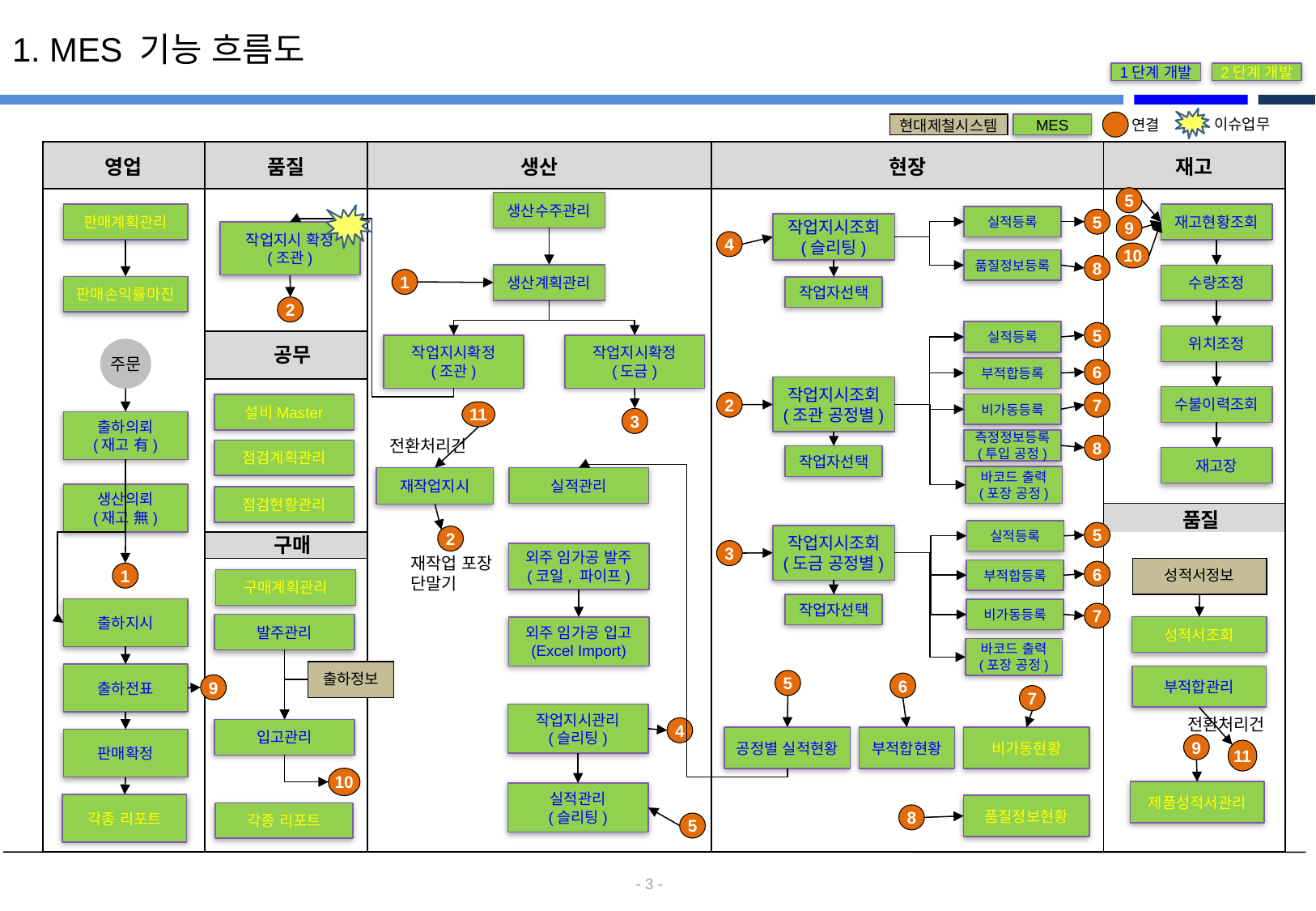

1. MES 기능 흐름도
1단계 개발
2단계 개발

이슈업무
연결

현대제철시스템
MES
| 영업 | 품질 | 생산 | 현장 | 재고 |
| --- | --- | --- | --- | --- |
|  |  |  |  |  |
|  | 공무 |  |  |  |
|  |  |  |  |  |
|  |  |  |  | 품질 |
|  |  |  |  |  |
|  | 구매 |  |  |  |
|  |  |  |  |  |
5
생산수주관리
판매계획관리
재고현황조회

실적등록
5
작업지시조회
(슬리팅)
9
작업지시 확정
(조관)
4
10
품질정보등록
8
생산계획관리
수량조정
1
판매손익률마진
작업자선택
2
실적등록
5
위치조정
작업지시확정
(조관)
작업지시확정
(도금)
주문
부적합등록
6
작업지시조회
(조관 공정별)
수불이력조회
2
7
비가동등록
설비Master
11
3
출하의뢰
(재고 有)
전환처리건
측정정보등록
(투입 공정)
8
점검계획관리
작업자선택
재고장
바코드 출력
(포장 공정)
재작업지시
실적관리
생산의뢰
(재고 無)
점검현황관리
실적등록
5
작업지시조회
(도금 공정별)
2
3
외주 임가공 발주
(코일, 파이프)
재작업 포장
단말기
성적서정보
부적합등록
6
1
구매계획관리
작업자선택
출하지시
비가동등록
7
발주관리
성적서조회
외주 임가공 입고
(Excel Import)
바코드 출력
(포장 공정)
출하정보
출하전표
부적합관리
5
6
9
7
작업지시관리
(슬리팅)
전환처리건
4
입고관리
공정별 실적현황
부적합현황
비가동현황
판매확정
9
11
10
제품성적서관리
실적관리
(슬리팅)
각종 리포트
품질정보현황
각종 리포트
8
5